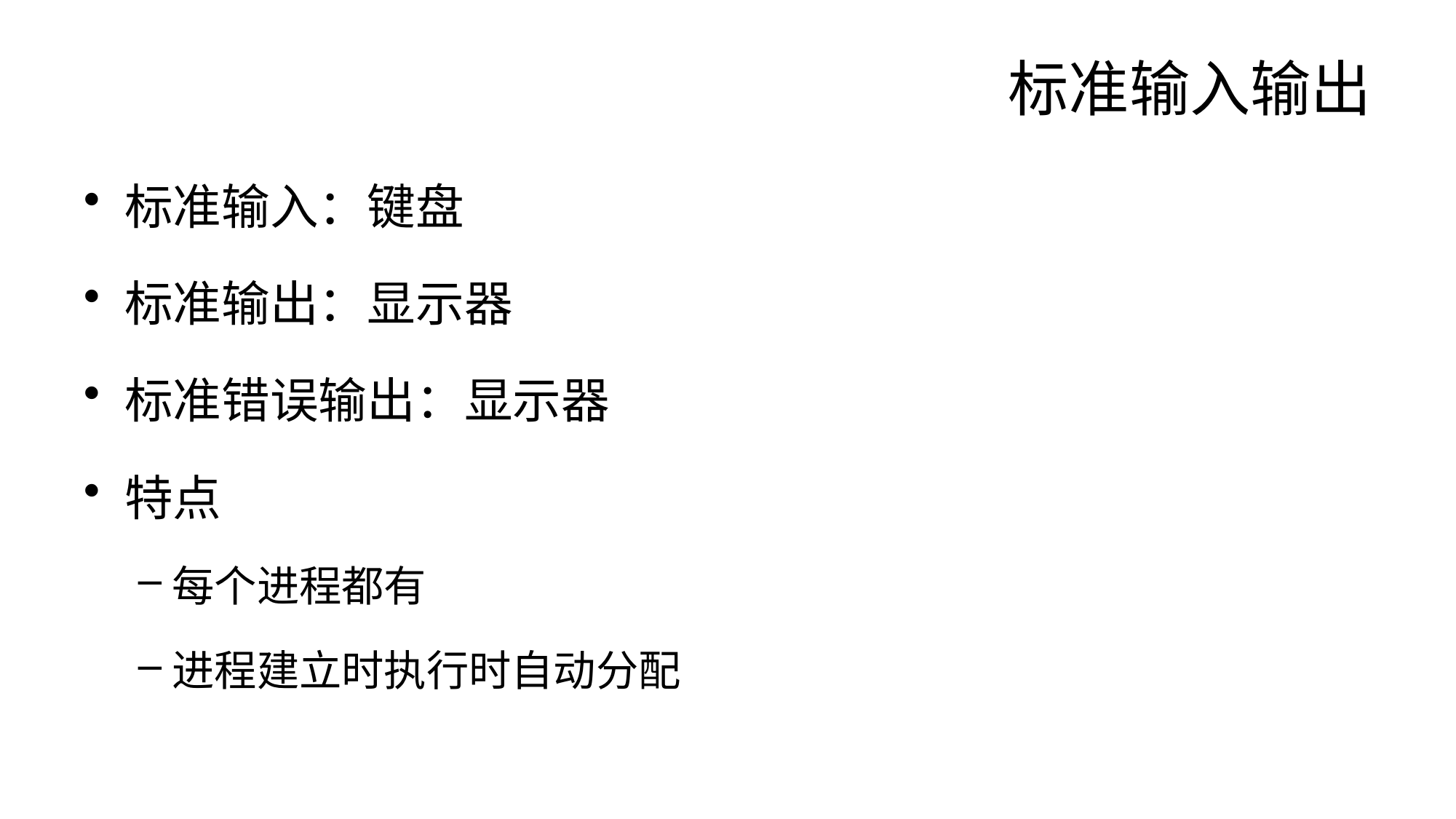

# 标准输入输出
标准输入：键盘
标准输出：显示器
标准错误输出：显示器
特点
每个进程都有
进程建立时执行时自动分配